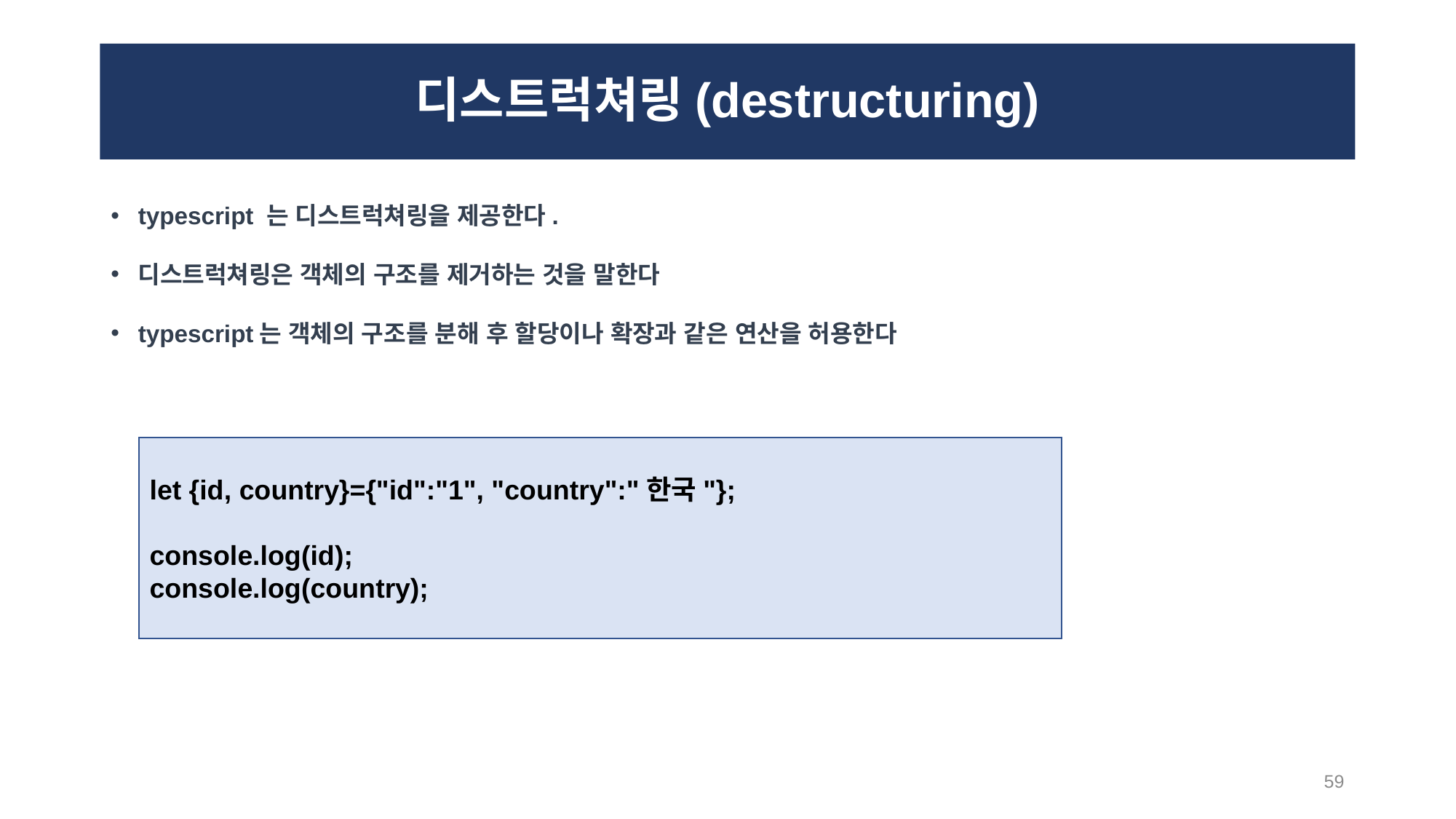

# 디스트럭쳐링(destructuring)
typescript 는 디스트럭쳐링을 제공한다.
디스트럭쳐링은 객체의 구조를 제거하는 것을 말한다
typescript는 객체의 구조를 분해 후 할당이나 확장과 같은 연산을 허용한다
let {id, country}={"id":"1", "country":"한국"};
console.log(id);
console.log(country);
59